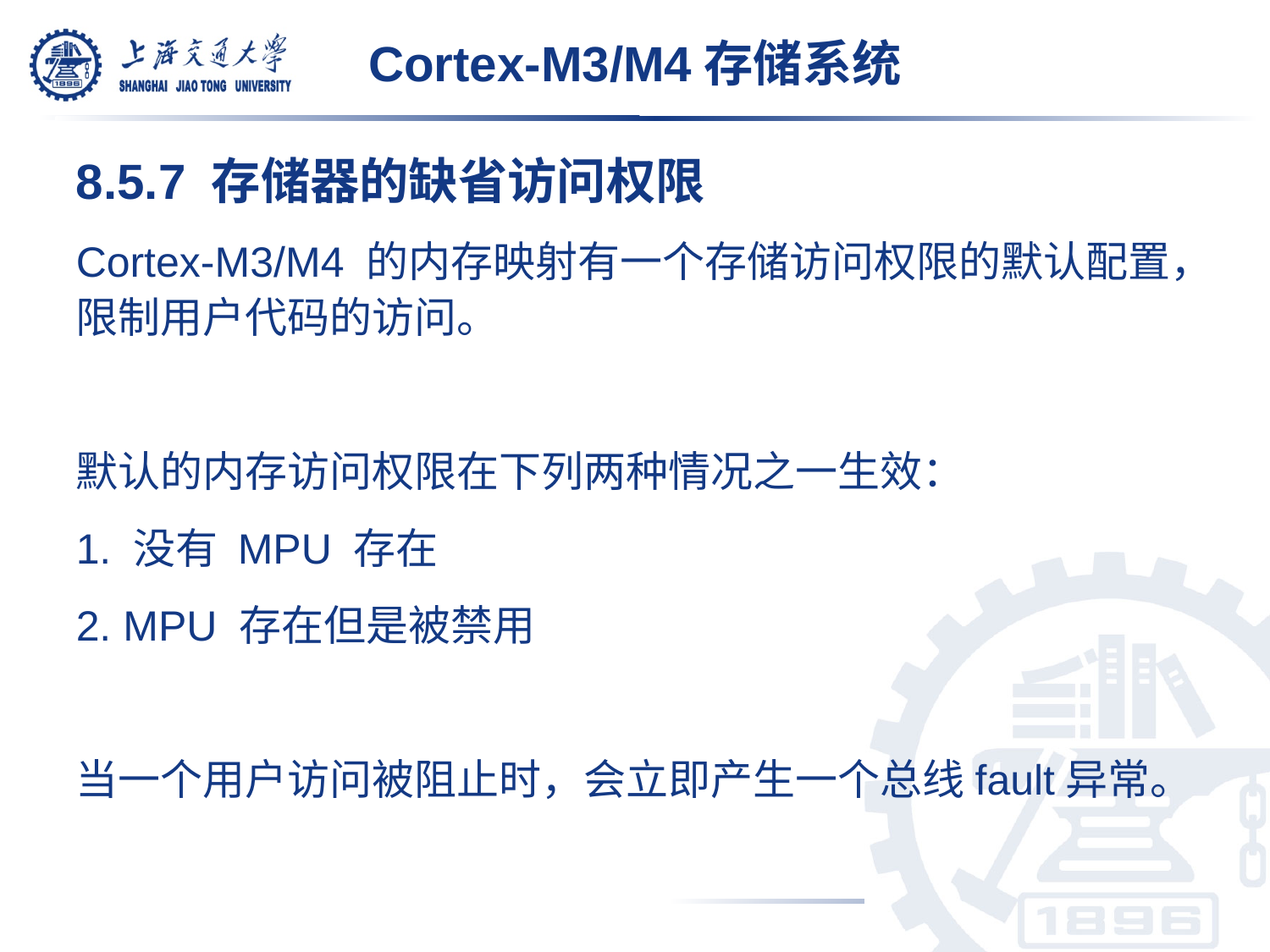

# Cortex-M3/M4存储系统
8.5.7 存储器的缺省访问权限
Cortex-M3/M4 的内存映射有一个存储访问权限的默认配置，限制用户代码的访问。

默认的内存访问权限在下列两种情况之一生效：
1. 没有 MPU 存在
2. MPU 存在但是被禁用

当一个用户访问被阻止时，会立即产生一个总线fault异常。